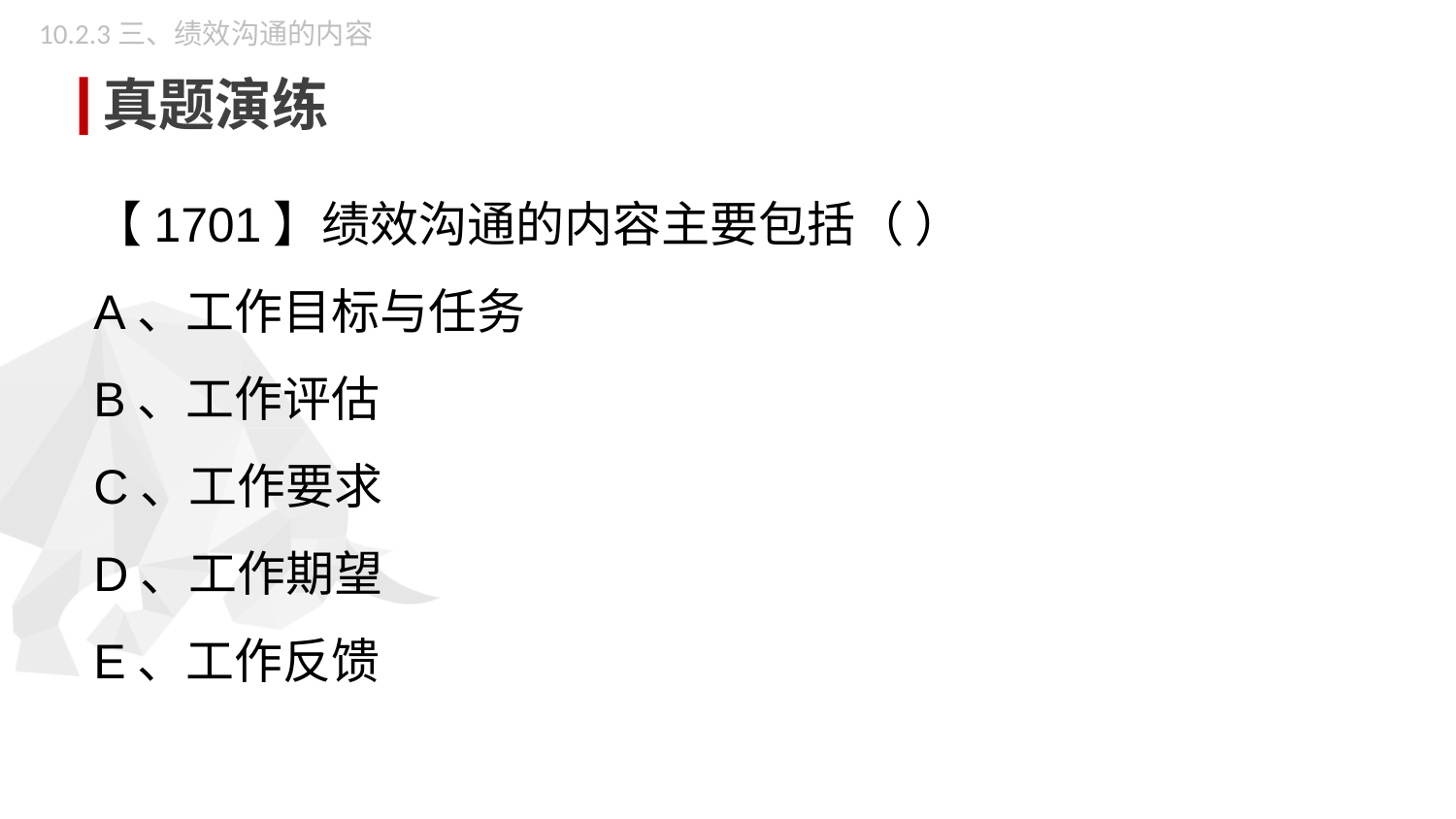

10.2.3三、绩效沟通的内容

真题演练
【1701】绩效沟通的内容主要包括（ ）
A、工作目标与任务
B、工作评估
C、工作要求
D、工作期望
E、工作反馈